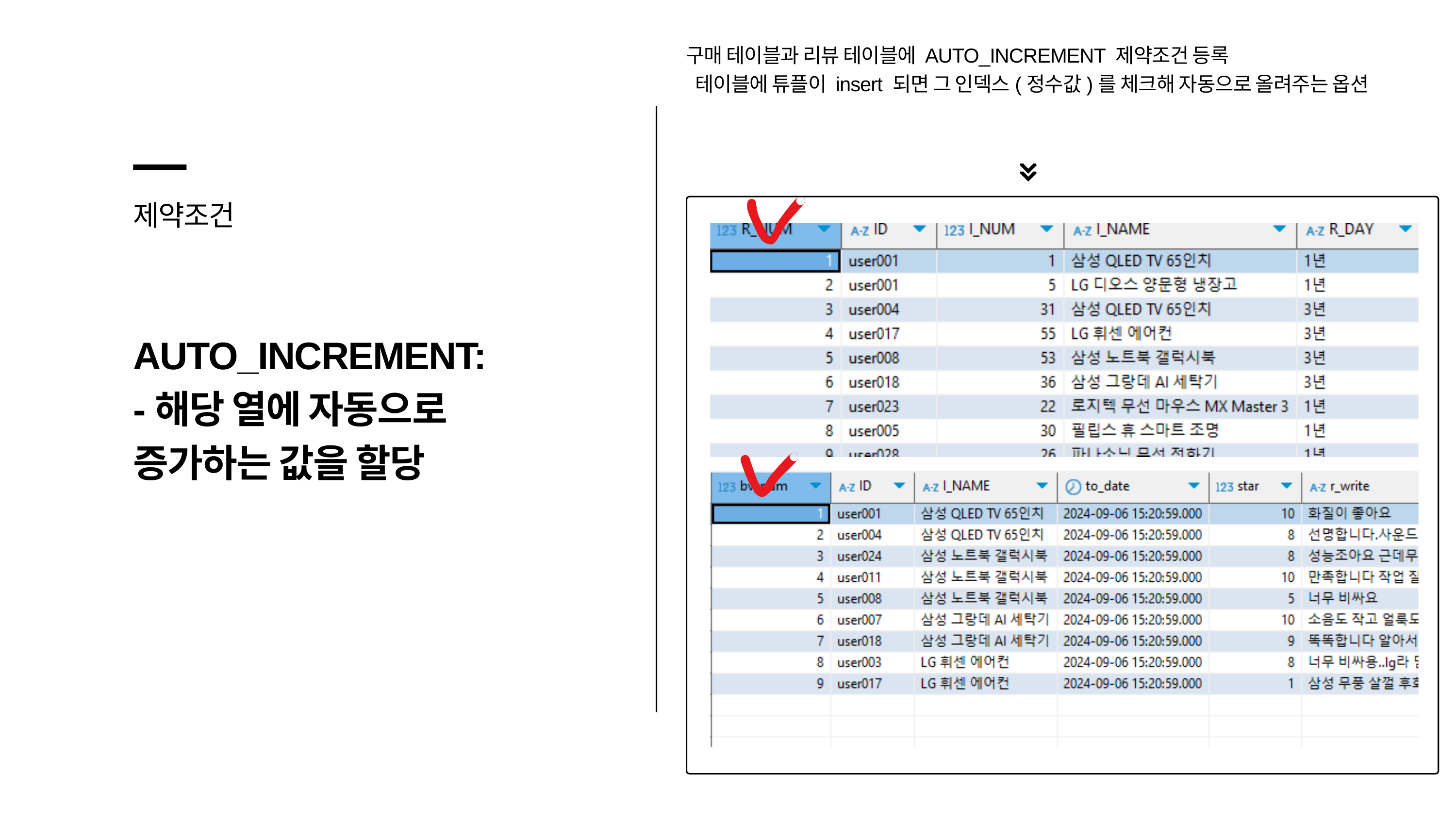

구매 테이블과 리뷰 테이블에 AUTO_INCREMENT 제약조건 등록
 테이블에 튜플이 insert 되면 그 인덱스(정수값)를 체크해 자동으로 올려주는 옵션

제약조건

AUTO_INCREMENT:
-해당 열에 자동으로 증가하는 값을 할당